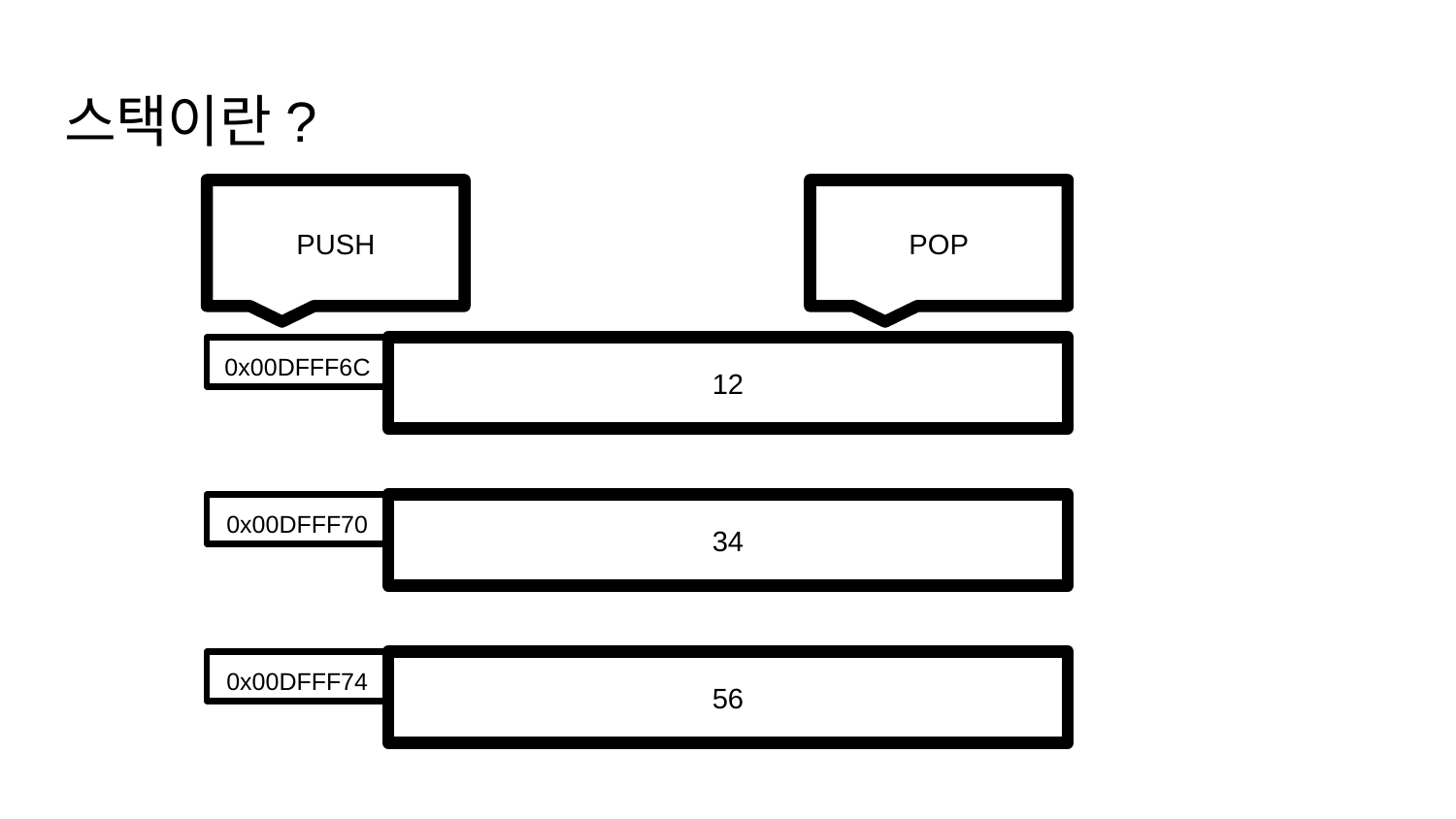

# 스택이란?
PUSH
POP
0x00DFFF6C
12
0x00DFFF70
34
0x00DFFF74
56